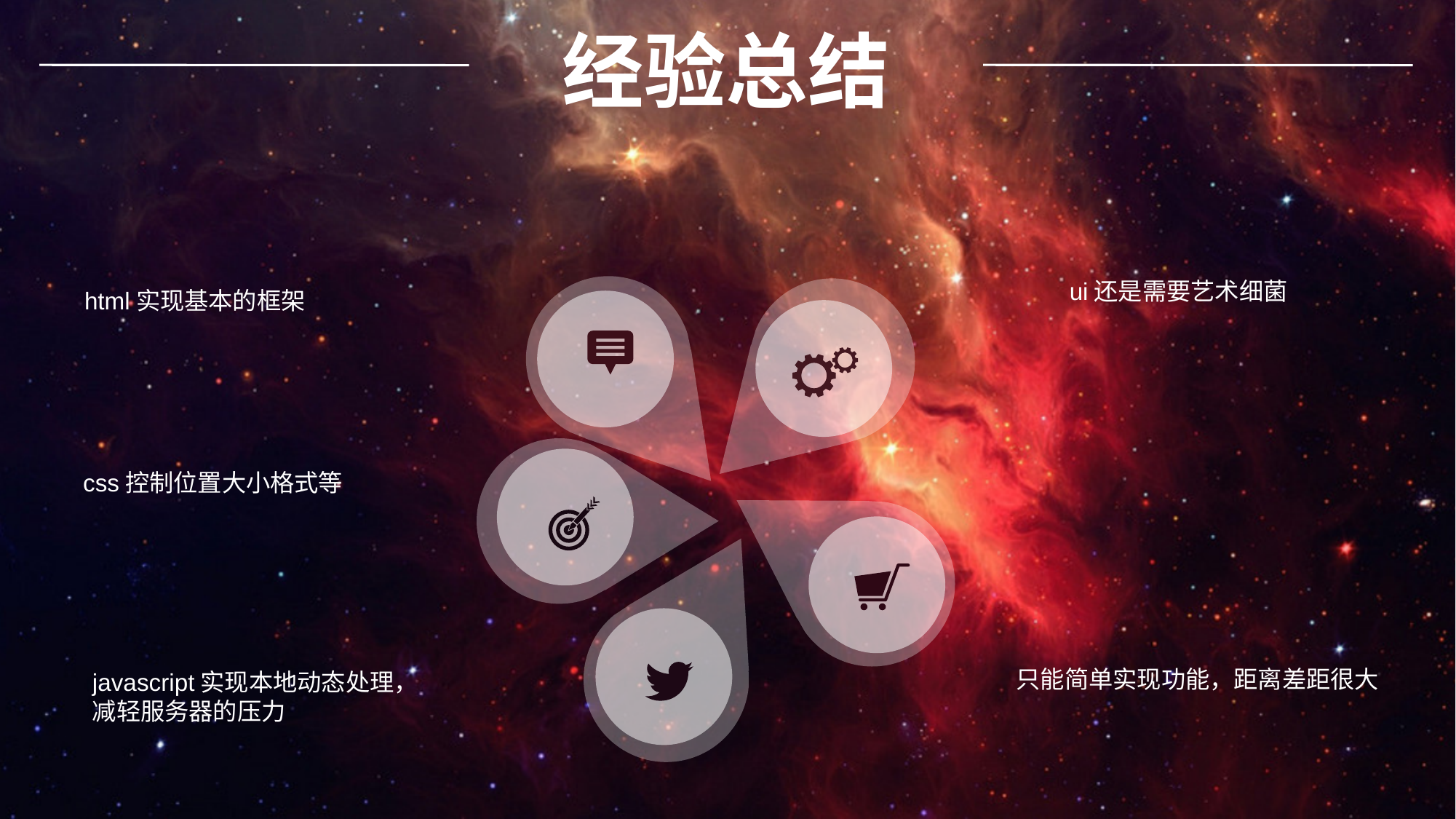

经验总结

ui还是需要艺术细菌

html实现基本的框架

css控制位置大小格式等

只能简单实现功能，距离差距很大

javascript实现本地动态处理，
减轻服务器的压力